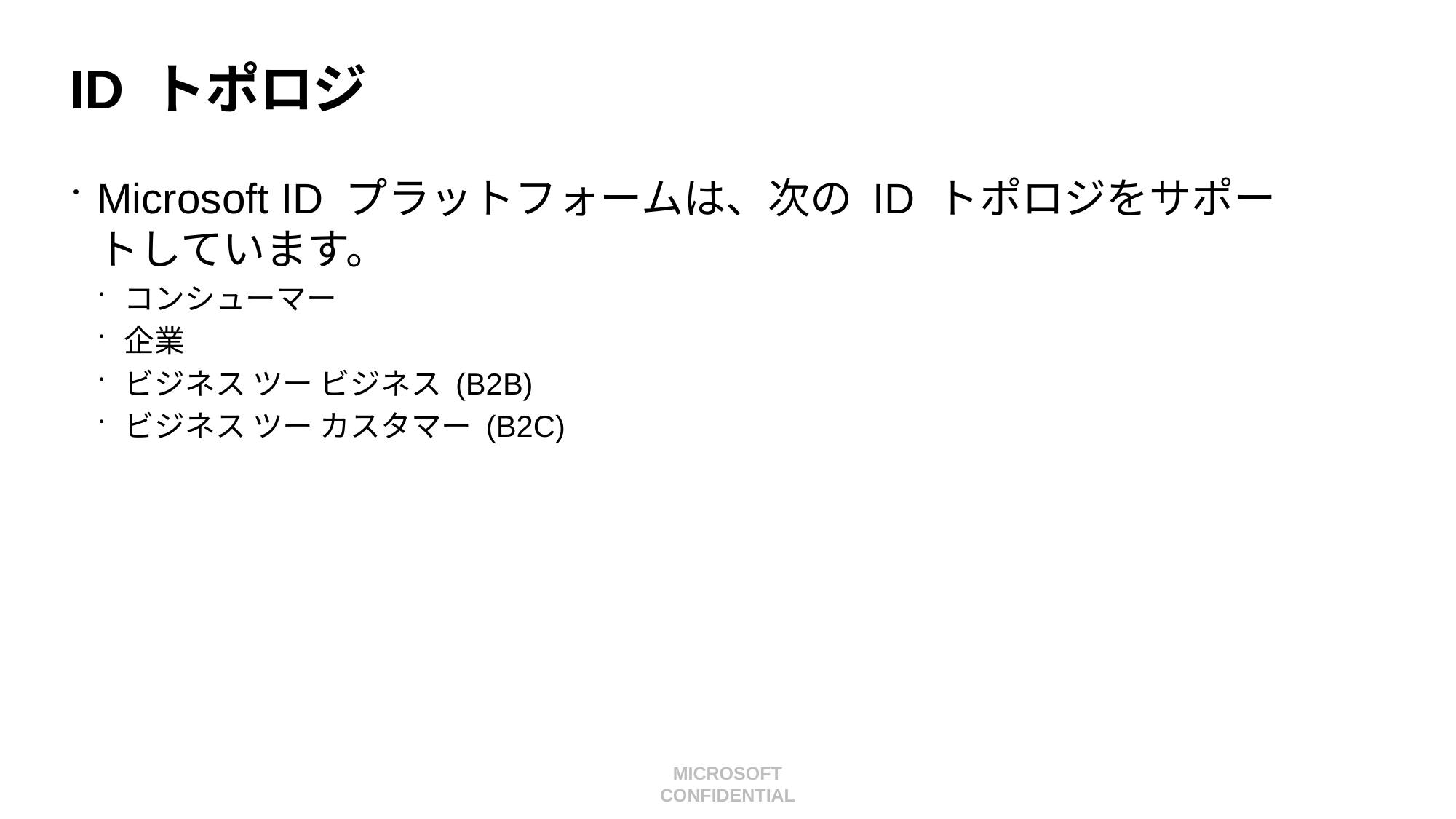

# ID トポロジ
Microsoft ID プラットフォームは、次の ID トポロジをサポートしています。
コンシューマー
企業
ビジネス ツー ビジネス (B2B)
ビジネス ツー カスタマー (B2C)